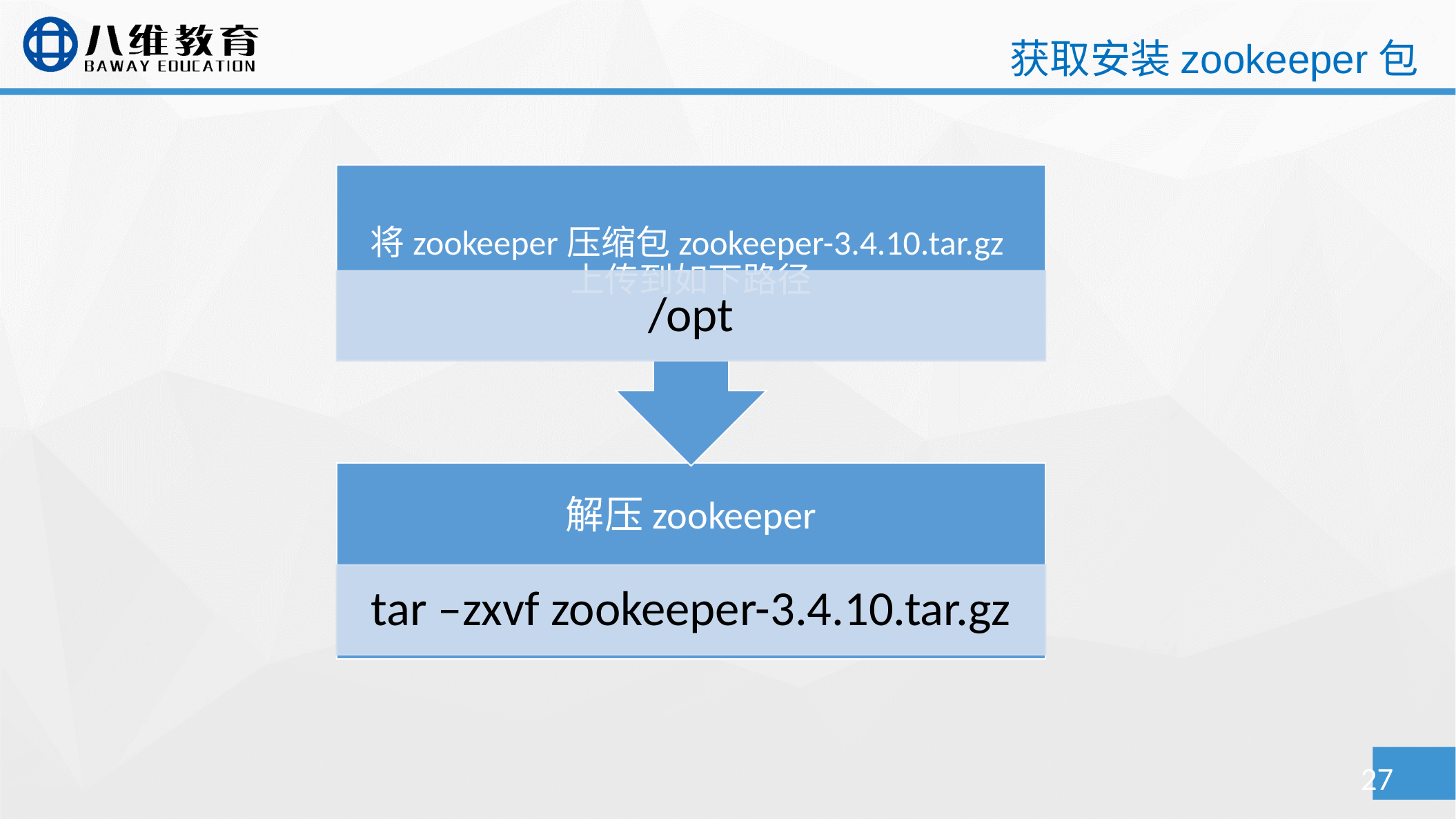

获取安装zookeeper包
解压zookeeper
tar –zxvf zookeeper-3.4.10.tar.gz
将zookeeper压缩包zookeeper-3.4.10.tar.gz上传到如下路径
/opt